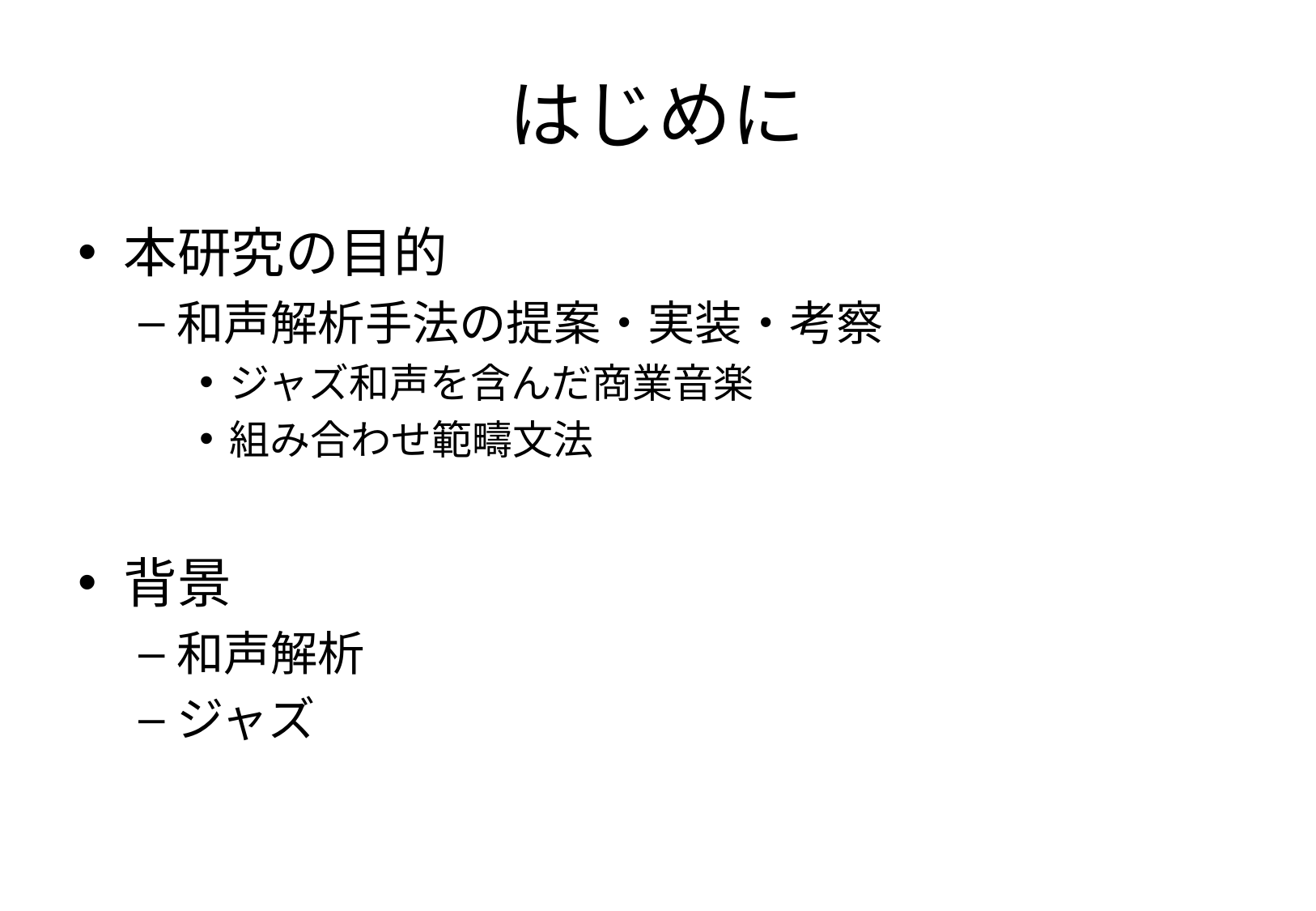

# はじめに
本研究の目的
和声解析手法の提案・実装・考察
ジャズ和声を含んだ商業音楽
組み合わせ範疇文法

背景
和声解析
ジャズ